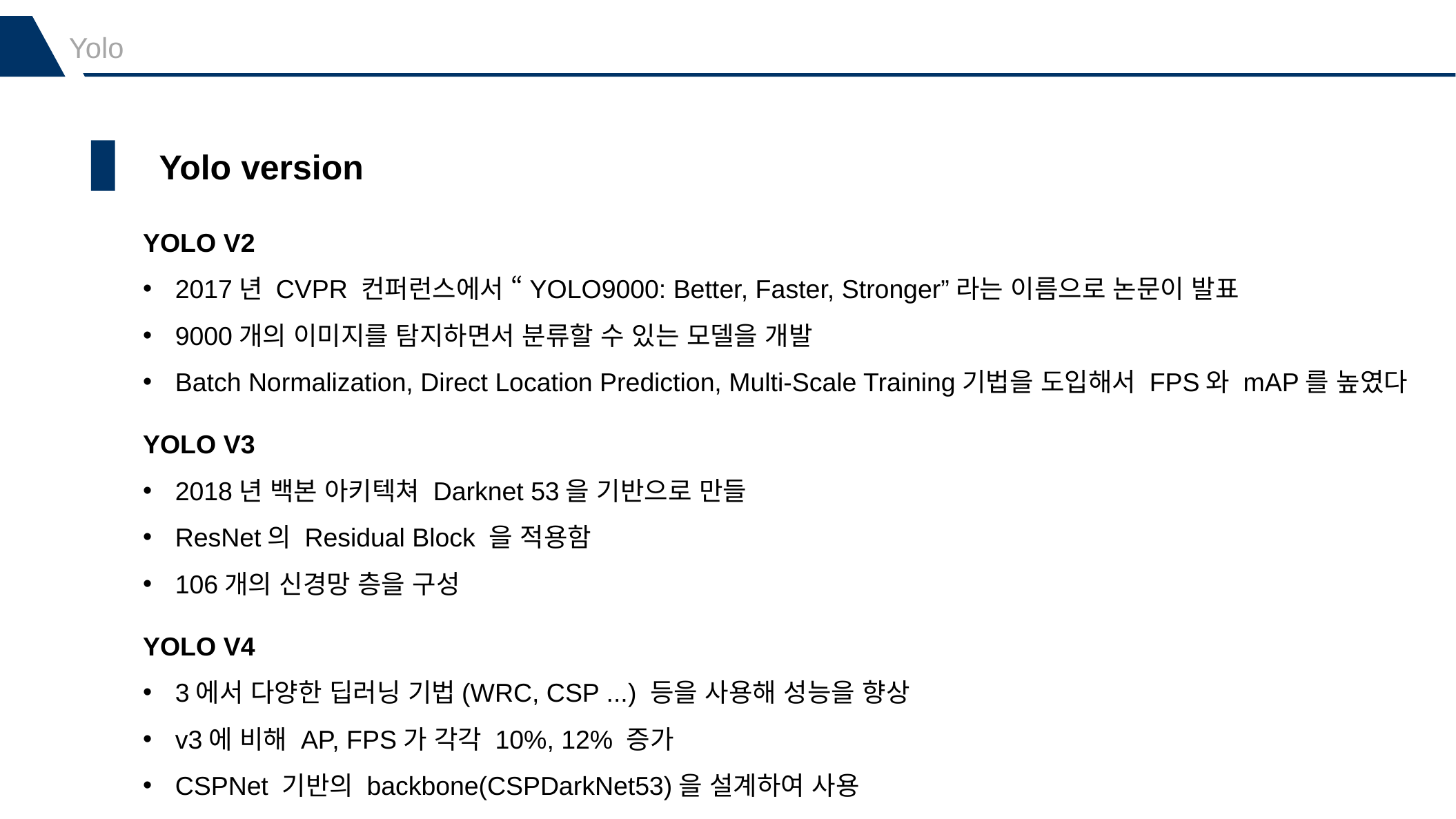

Yolo

Yolo version
YOLO V2
2017년 CVPR 컨퍼런스에서 “YOLO9000: Better, Faster, Stronger”라는 이름으로 논문이 발표
9000개의 이미지를 탐지하면서 분류할 수 있는 모델을 개발
Batch Normalization, Direct Location Prediction, Multi-Scale Training기법을 도입해서 FPS와 mAP를 높였다
YOLO V3
2018년 백본 아키텍쳐 Darknet 53을 기반으로 만들
ResNet의 Residual Block 을 적용함
106개의 신경망 층을 구성
YOLO V4
3에서 다양한 딥러닝 기법(WRC, CSP ...) 등을 사용해 성능을 향상
v3에 비해 AP, FPS가 각각 10%, 12% 증가
CSPNet 기반의 backbone(CSPDarkNet53)을 설계하여 사용